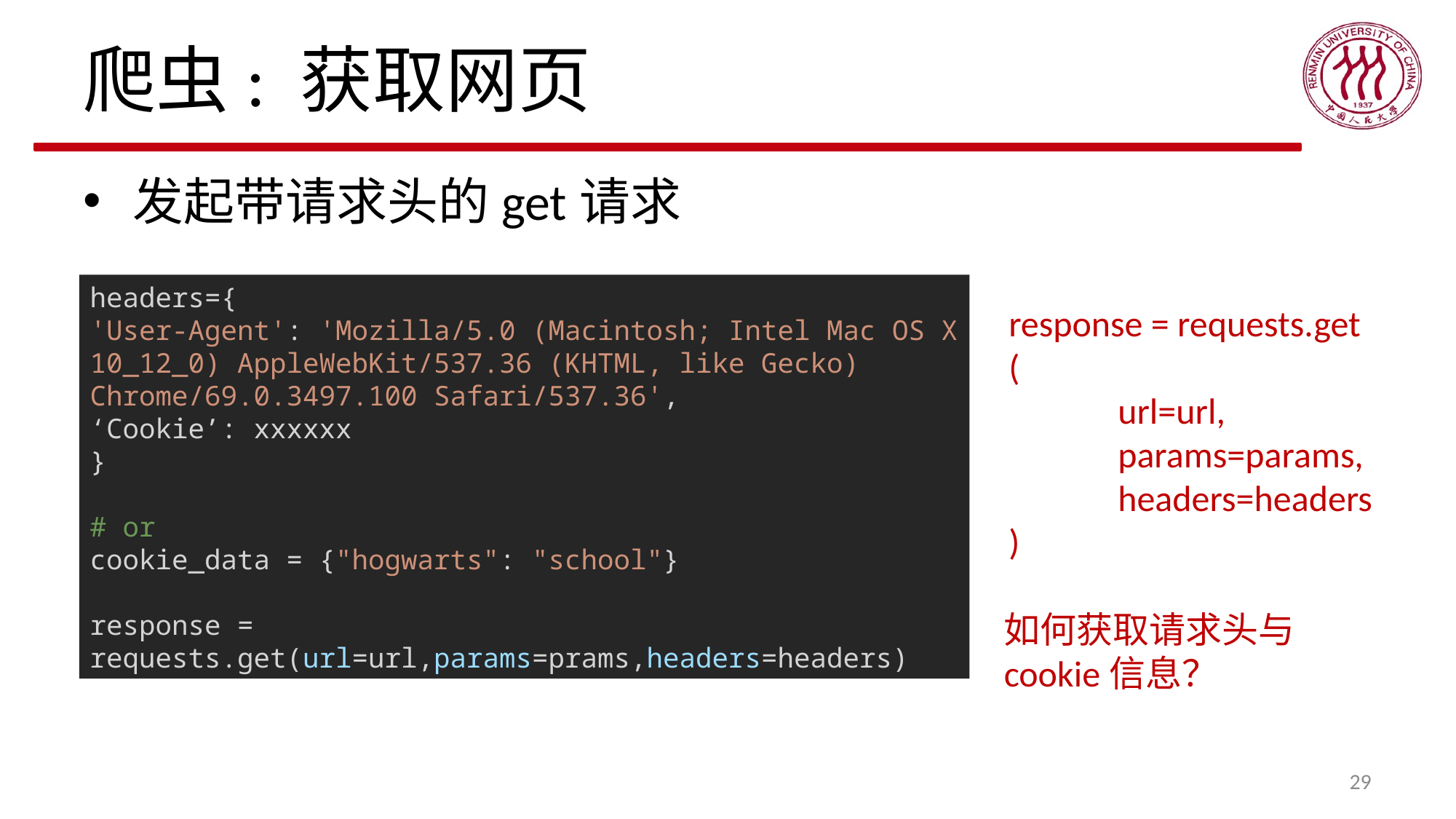

# 爬虫: 获取网页
发起带请求头的get请求
headers={
'User-Agent': 'Mozilla/5.0 (Macintosh; Intel Mac OS X 10_12_0) AppleWebKit/537.36 (KHTML, like Gecko) Chrome/69.0.3497.100 Safari/537.36',
‘Cookie’: xxxxxx
}
# or
cookie_data = {"hogwarts": "school"}
response = requests.get(url=url,params=prams,headers=headers)
response = requests.get
(
	url=url,
	params=params,
	headers=headers
)
如何获取请求头与cookie信息？
29